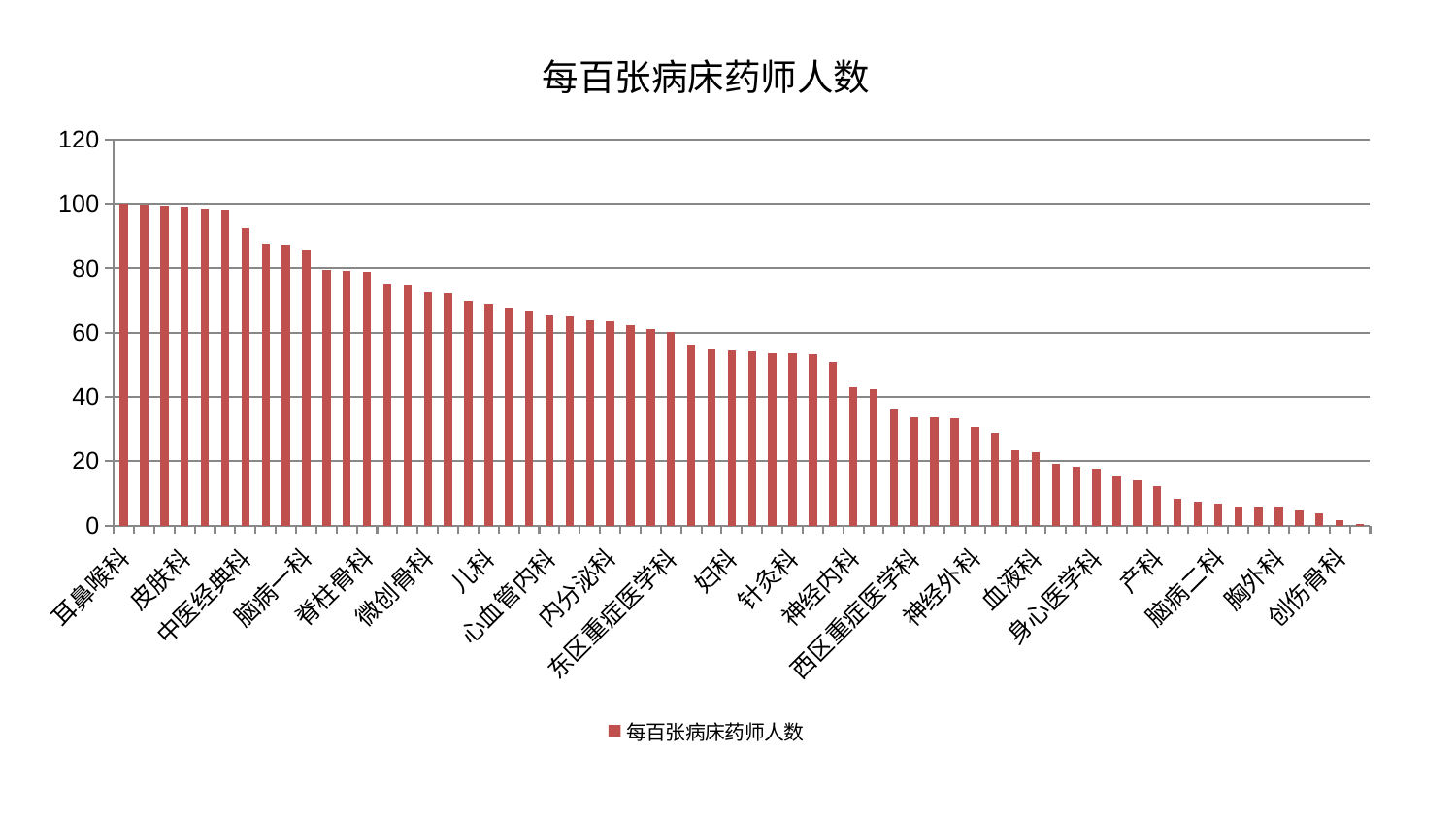

### Chart: 每百张病床药师人数

| Category | 每百张病床药师人数 |
|---|---|
| 耳鼻喉科 | 99.98441702601922 |
| 重症医学科 | 99.67834009718248 |
| 东区肾病科 | 99.54618675879357 |
| 皮肤科 | 99.24045066576221 |
| 普通外科 | 98.44552596099756 |
| 妇科妇二科合并 | 98.36107723033436 |
| 中医经典科 | 92.58746007403391 |
| 眼科 | 87.6130377112184 |
| 骨科 | 87.43346625122159 |
| 脑病一科 | 85.58780263664315 |
| 心病三科 | 79.57445924185862 |
| 小儿骨科 | 79.15749426849746 |
| 脊柱骨科 | 78.98740572686387 |
| 周围血管科 | 75.13467882894149 |
| 运动损伤骨科 | 74.58961992560553 |
| 微创骨科 | 72.50215728379902 |
| 肝胆外科 | 72.36267313536717 |
| 脾胃病科 | 69.8343118130664 |
| 儿科 | 68.99263686221771 |
| 小儿推拿科 | 67.82361558296996 |
| 乳腺甲状腺外科 | 66.78893508173067 |
| 心血管内科 | 65.2922679885545 |
| 关节骨科 | 65.12714011520492 |
| 治未病中心 | 63.9499778615449 |
| 内分泌科 | 63.46682652828297 |
| 脾胃科消化科合并 | 62.45607222274687 |
| 风湿病科 | 61.24461428511307 |
| 东区重症医学科 | 60.29654238991902 |
| 康复科 | 55.90785580301827 |
| 综合内科 | 54.894157363025585 |
| 妇科 | 54.43105394571393 |
| 呼吸内科 | 54.24552893735994 |
| 肛肠科 | 53.58267891339461 |
| 针灸科 | 53.527258374560205 |
| 肾病科 | 53.17588606860464 |
| 妇二科 | 50.90234361668473 |
| 神经内科 | 43.098150327627074 |
| 医院 | 42.30880930727987 |
| 老年医学科 | 35.99632383619715 |
| 西区重症医学科 | 33.688676612134635 |
| 心病二科 | 33.64192157749362 |
| 推拿科 | 33.399307307933526 |
| 神经外科 | 30.523699451326515 |
| 心病一科 | 28.912508401210737 |
| 肾脏内科 | 23.471597643787433 |
| 血液科 | 22.64778588529548 |
| 肿瘤内科 | 19.267938690579257 |
| 泌尿外科 | 18.11784681903088 |
| 身心医学科 | 17.621666434386583 |
| 中医外治中心 | 15.300773927631518 |
| 口腔科 | 13.904577199053158 |
| 产科 | 12.125959690403775 |
| 男科 | 8.261355781547696 |
| 美容皮肤科 | 7.4614193546822305 |
| 脑病二科 | 6.856087682346534 |
| 消化内科 | 5.919005027621904 |
| 显微骨科 | 5.88229588943876 |
| 胸外科 | 5.782112290620112 |
| 脑病三科 | 4.809198607917198 |
| 心病四科 | 3.885807154644838 |
| 创伤骨科 | 1.8006008024985976 |
| 肝病科 | 0.4337971698710419 |
49